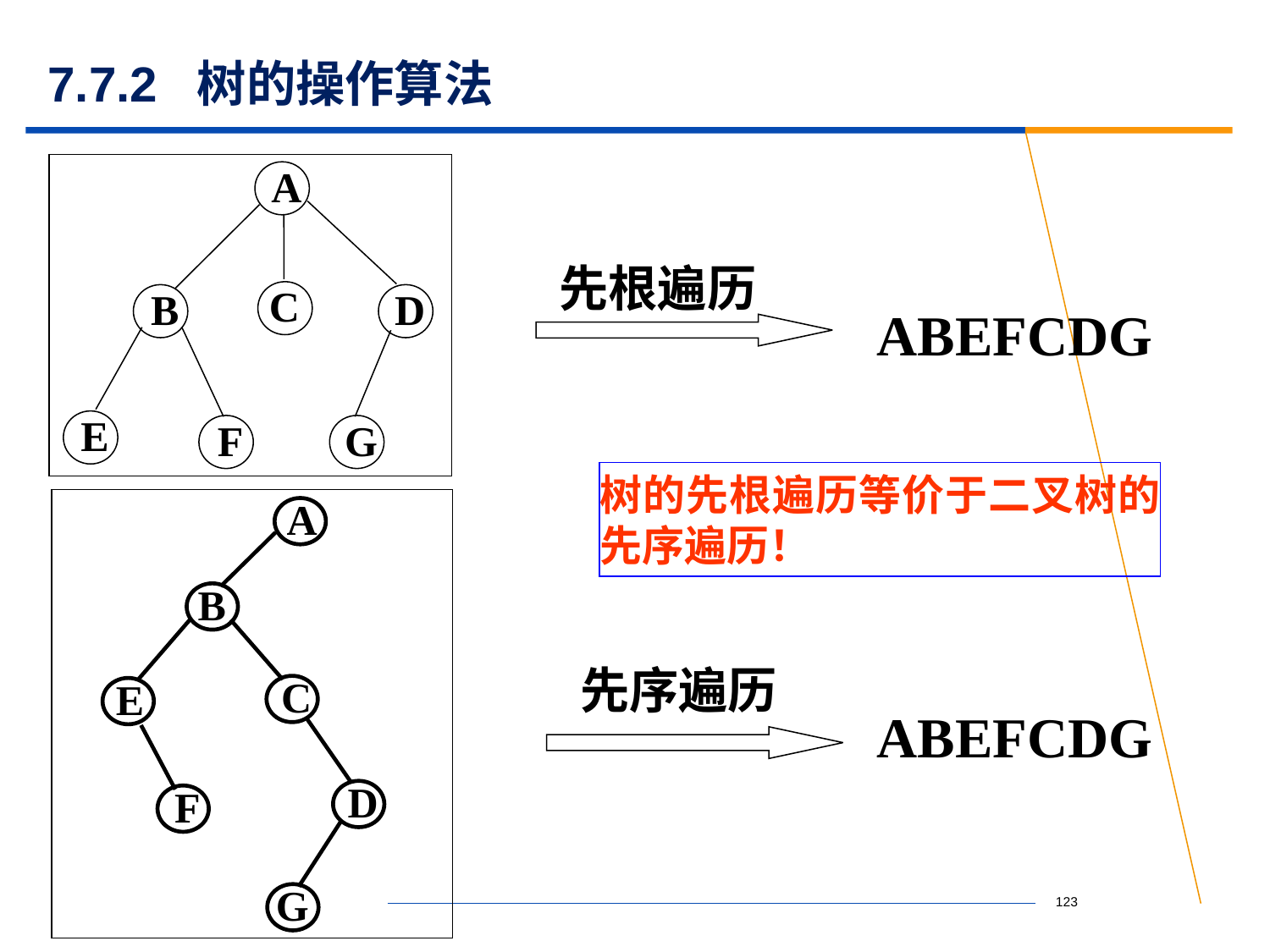

# 7.7.2  树的操作算法
A

C
B

D

E

F

G

先根遍历

ABEFCDG
树的先根遍历等价于二叉树的先序遍历！
A

B

C

E

D

F

G

先序遍历

ABEFCDG